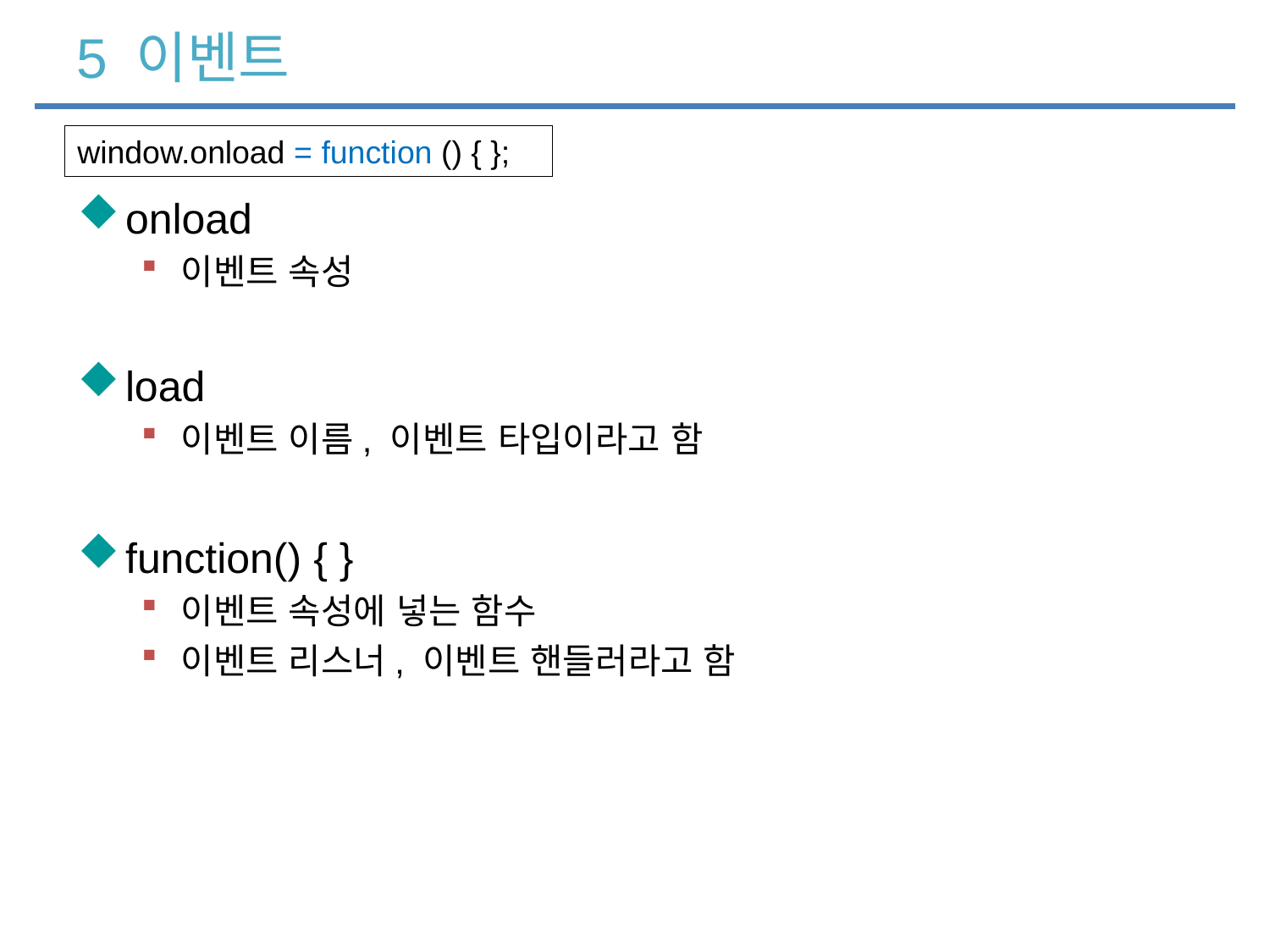

# 5 이벤트

onload
이벤트 속성

load
이벤트 이름, 이벤트 타입이라고 함

function() { }
이벤트 속성에 넣는 함수
이벤트 리스너, 이벤트 핸들러라고 함
window.onload = function () { };